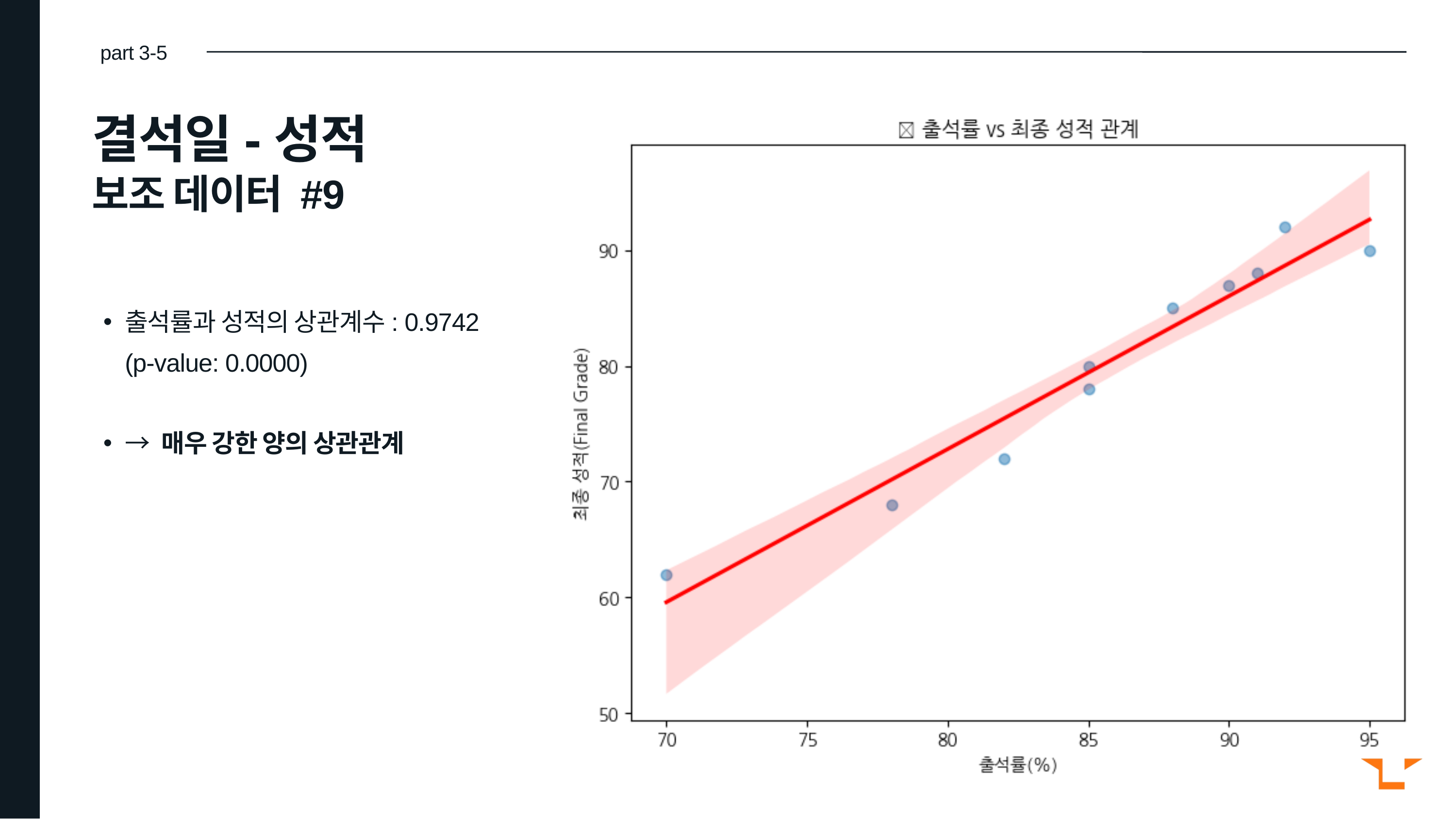

part 3-5

결석일-성적
보조 데이터 #9

출석률과 성적의 상관계수: 0.9742      (p-value: 0.0000)

→ 매우 강한 양의 상관관계